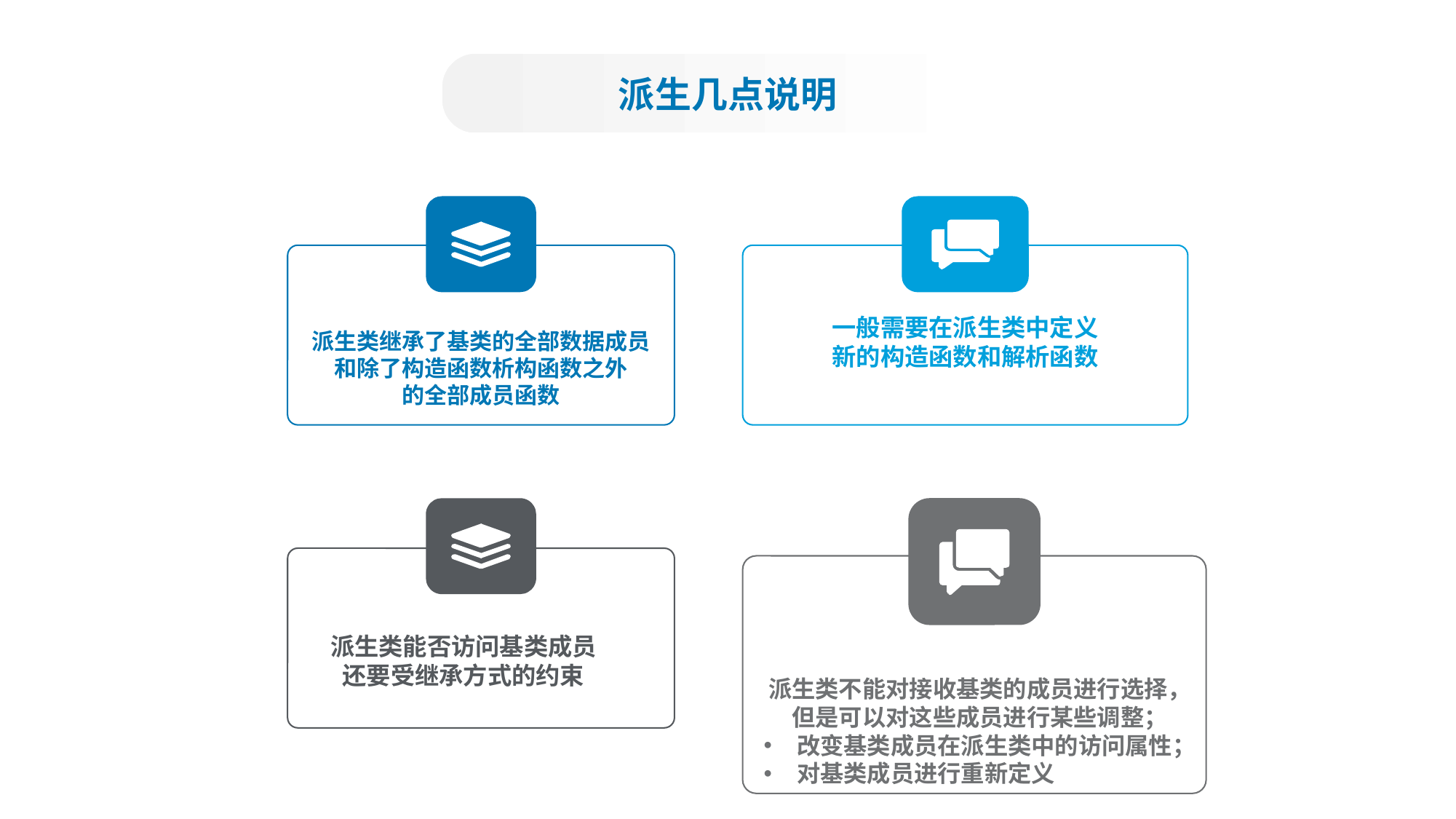

派生几点说明

一般需要在派生类中定义
新的构造函数和解析函数

派生类继承了基类的全部数据成员
和除了构造函数析构函数之外
的全部成员函数

派生类不能对接收基类的成员进行选择，
但是可以对这些成员进行某些调整；
改变基类成员在派生类中的访问属性；
对基类成员进行重新定义

派生类能否访问基类成员
还要受继承方式的约束